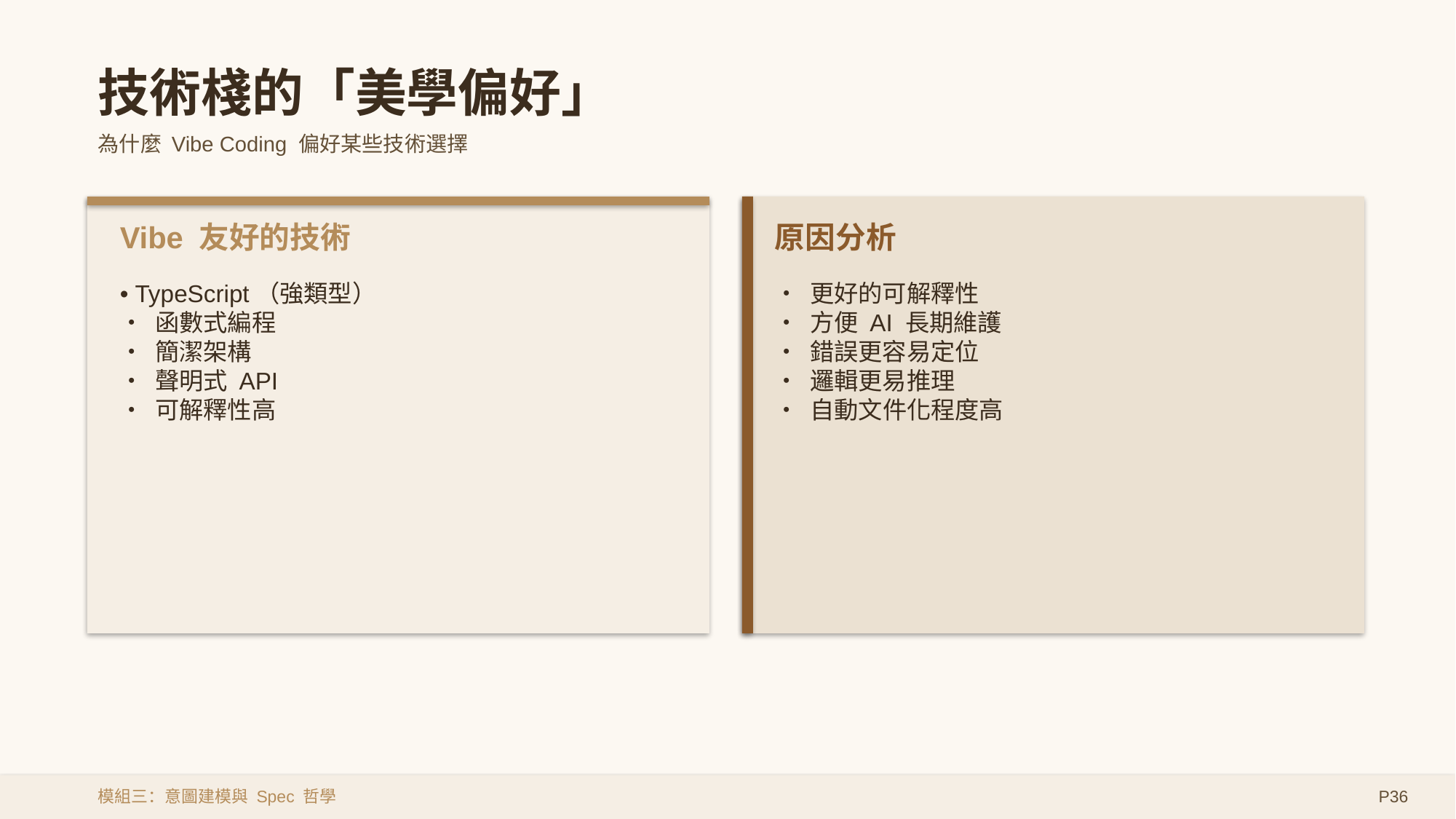

技術棧的「美學偏好」
為什麼 Vibe Coding 偏好某些技術選擇

Vibe 友好的技術
原因分析
• TypeScript（強類型）
• 函數式編程
• 簡潔架構
• 聲明式 API
• 可解釋性高
• 更好的可解釋性
• 方便 AI 長期維護
• 錯誤更容易定位
• 邏輯更易推理
• 自動文件化程度高

模組三：意圖建模與 Spec 哲學
P36